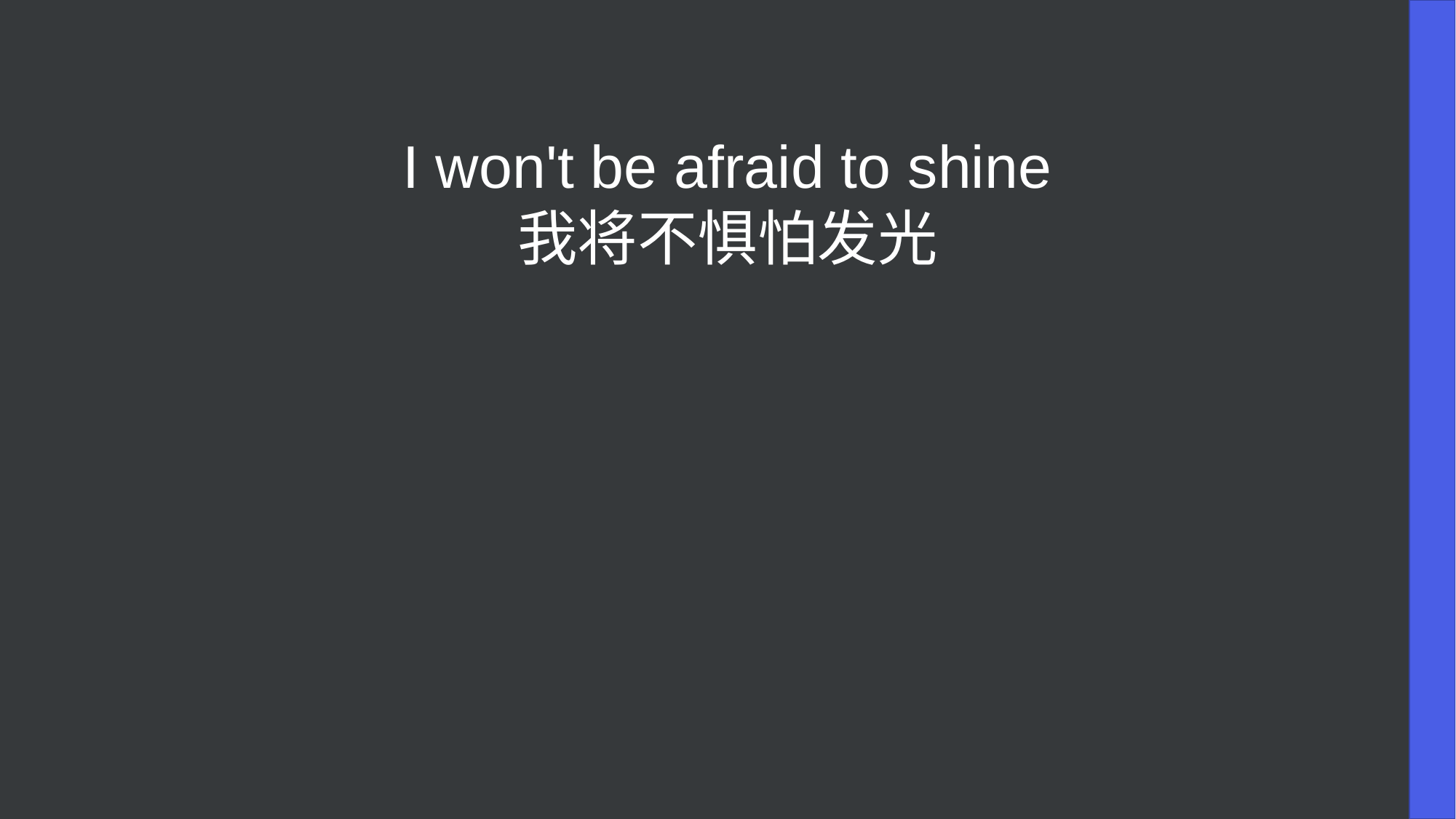

I won't be afraid to shine
我将不惧怕发光